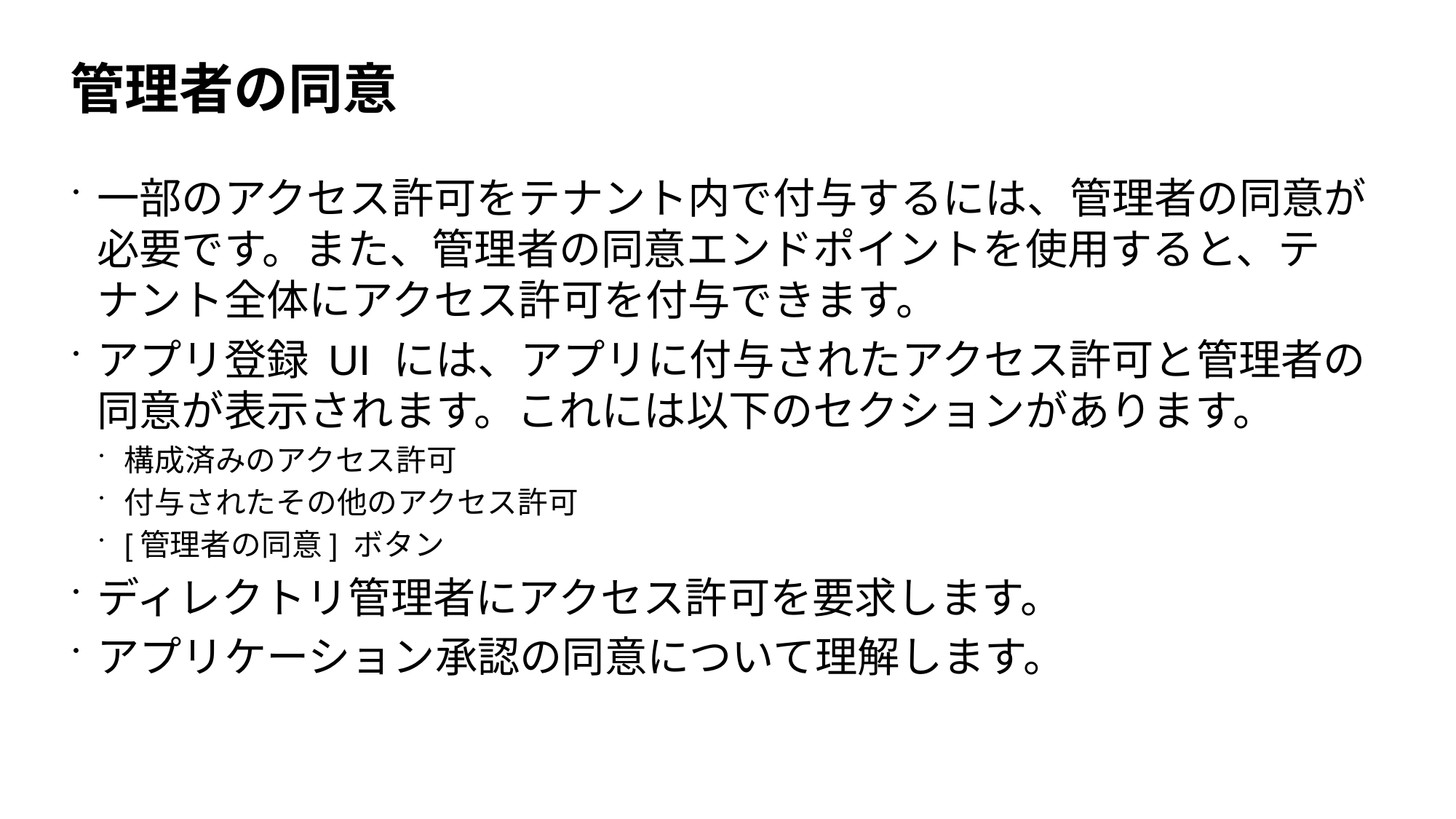

# 管理者の同意
一部のアクセス許可をテナント内で付与するには、管理者の同意が必要です。また、管理者の同意エンドポイントを使用すると、テ
ナント全体にアクセス許可を付与できます。
アプリ登録 UI には、アプリに付与されたアクセス許可と管理者の同意が表示されます。これには以下のセクションがあります。
構成済みのアクセス許可
付与されたその他のアクセス許可
[管理者の同意] ボタン
ディレクトリ管理者にアクセス許可を要求します。
アプリケーション承認の同意について理解します。